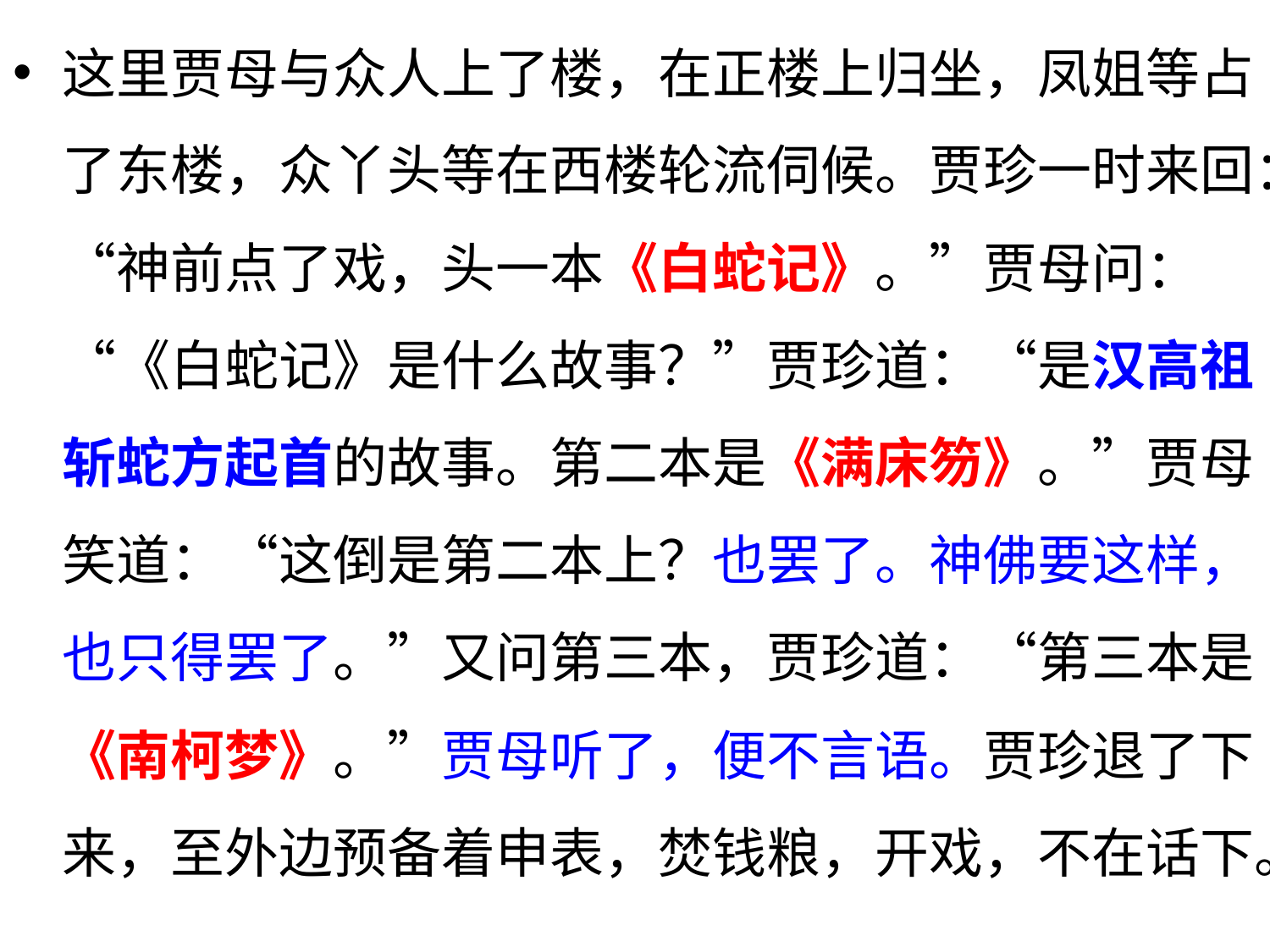

这里贾母与众人上了楼，在正楼上归坐，凤姐等占了东楼，众丫头等在西楼轮流伺候。贾珍一时来回：“神前点了戏，头一本《白蛇记》。”贾母问：“《白蛇记》是什么故事？”贾珍道：“是汉高祖斩蛇方起首的故事。第二本是《满床笏》。”贾母笑道：“这倒是第二本上？也罢了。神佛要这样，也只得罢了。”又问第三本，贾珍道：“第三本是《南柯梦》。”贾母听了，便不言语。贾珍退了下来，至外边预备着申表，焚钱粮，开戏，不在话下。